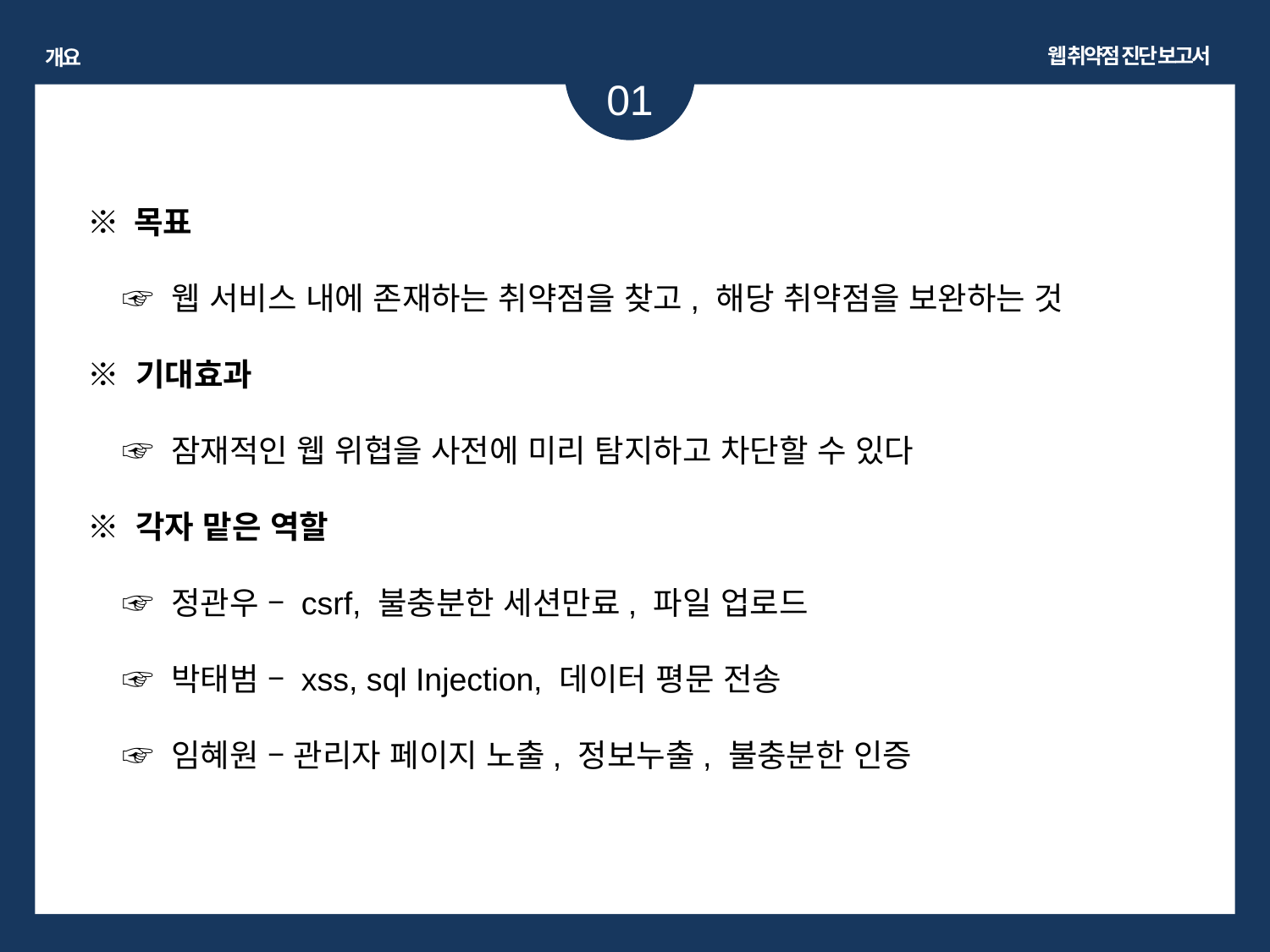

웹 취약점 진단 보고서
개요
01

※ 목표

    ☞ 웹 서비스 내에 존재하는 취약점을 찾고, 해당 취약점을 보완하는 것

※ 기대효과

    ☞ 잠재적인 웹 위협을 사전에 미리 탐지하고 차단할 수 있다

※ 각자 맡은 역할

    ☞ 정관우 – csrf, 불충분한 세션만료, 파일 업로드

    ☞ 박태범 – xss, sql Injection, 데이터 평문 전송

    ☞ 임혜원 – 관리자 페이지 노출, 정보누출, 불충분한 인증